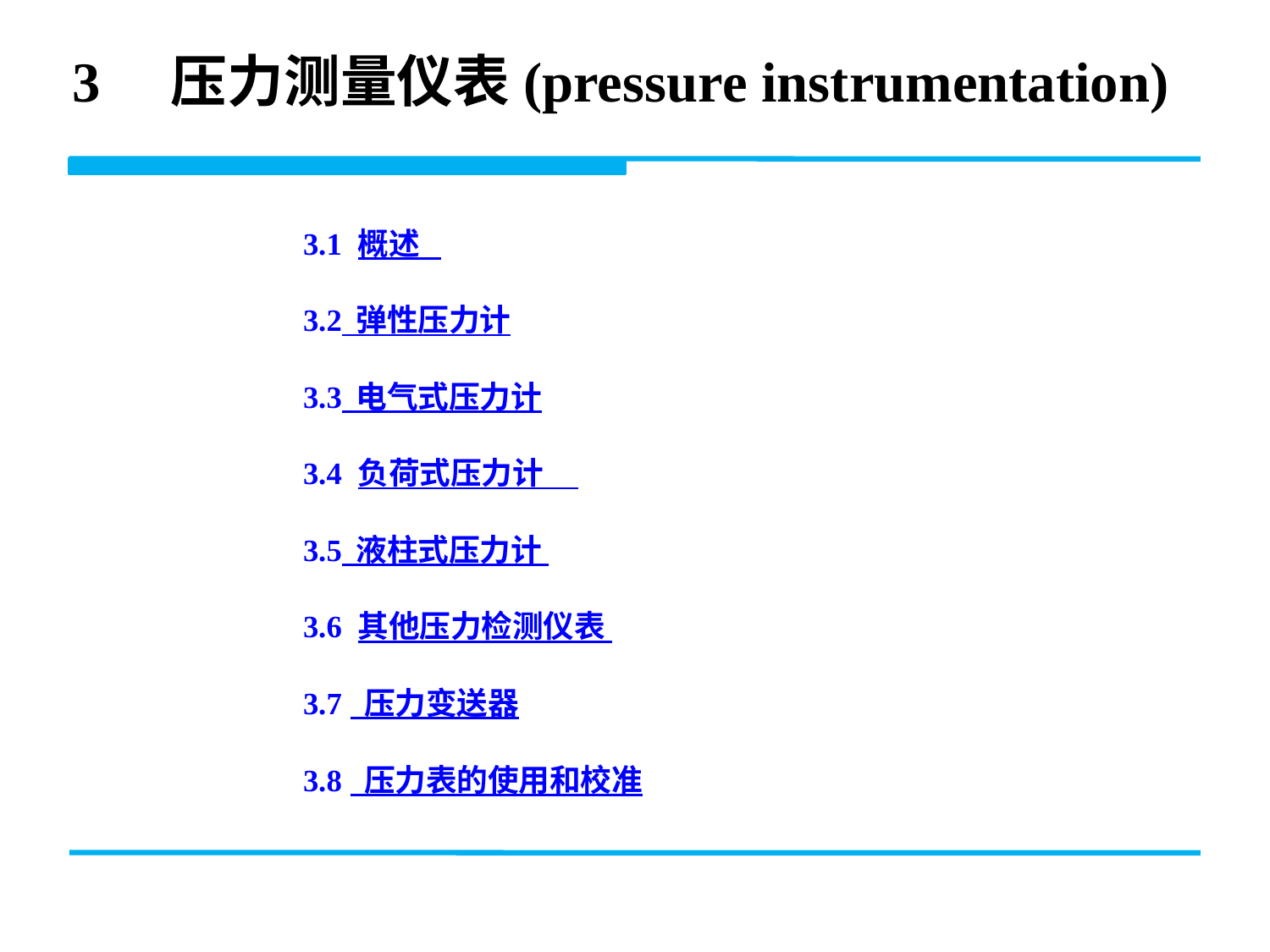

# 3    压力测量仪表(pressure instrumentation)
  3.1  概述
  3.2  弹性压力计
  3.3  电气式压力计
  3.4  负荷式压力计
  3.5  液柱式压力计
  3.6  其他压力检测仪表
  3.7   压力变送器
  3.8   压力表的使用和校准